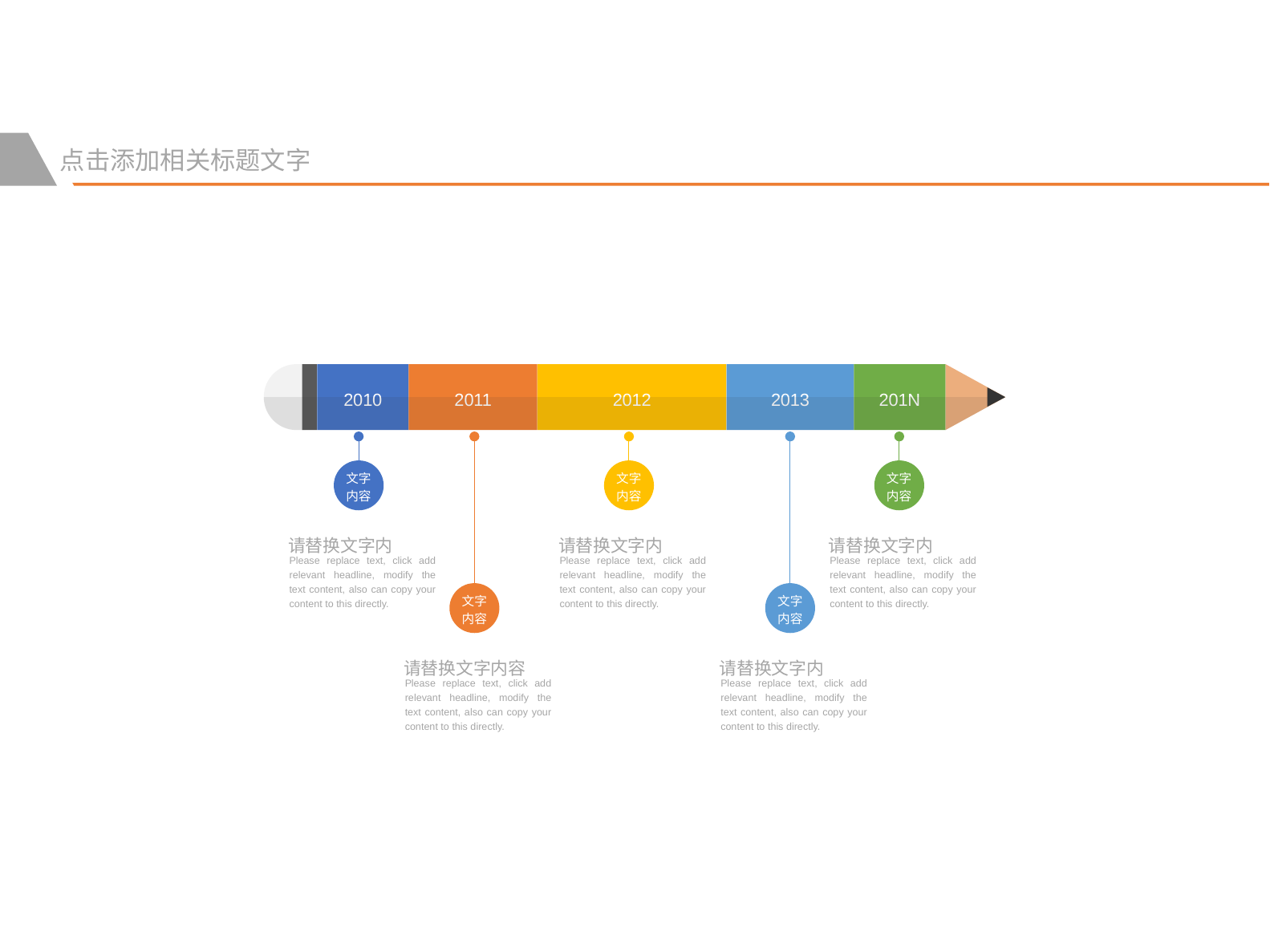

点击添加相关标题文字

2010

2011

2012

2013

201N

文字内容
文字内容
文字内容
文字内容
文字内容
请替换文字内
请替换文字内
请替换文字内
Please replace text, click add relevant headline, modify the text content, also can copy your content to this directly.
Please replace text, click add relevant headline, modify the text content, also can copy your content to this directly.
Please replace text, click add relevant headline, modify the text content, also can copy your content to this directly.
请替换文字内容
请替换文字内
Please replace text, click add relevant headline, modify the text content, also can copy your content to this directly.
Please replace text, click add relevant headline, modify the text content, also can copy your content to this directly.